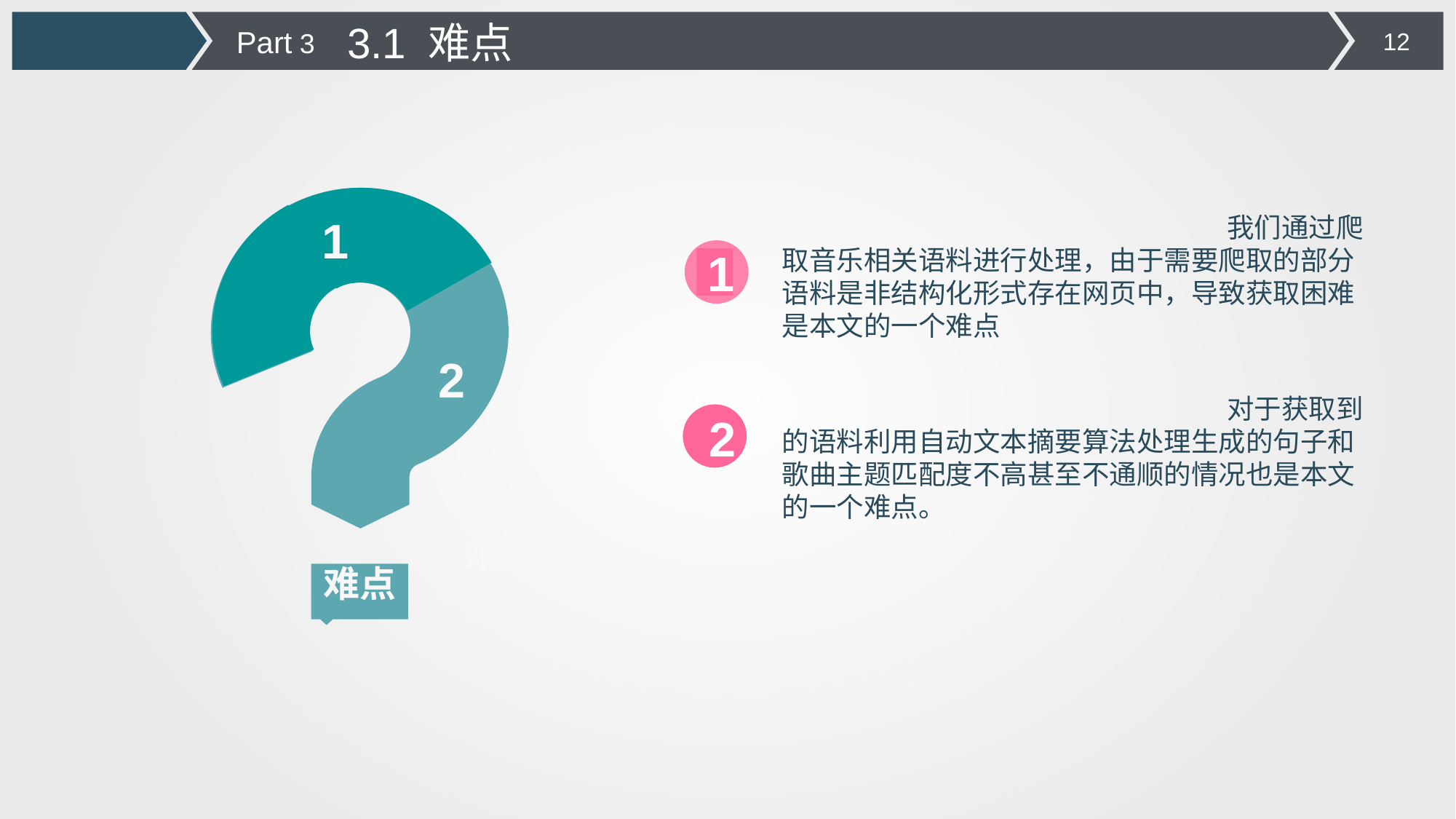

3.1 难点
Part 3

                                                                 我们通过爬取音乐相关语料进行处理，由于需要爬取的部分语料是非结构化形式存在网页中，导致获取困难是本文的一个难点
1

1
2
                                                                 对于获取到的语料利用自动文本摘要算法处理生成的句子和歌曲主题匹配度不高甚至不通顺的情况也是本文的一个难点。

2
难点
难点